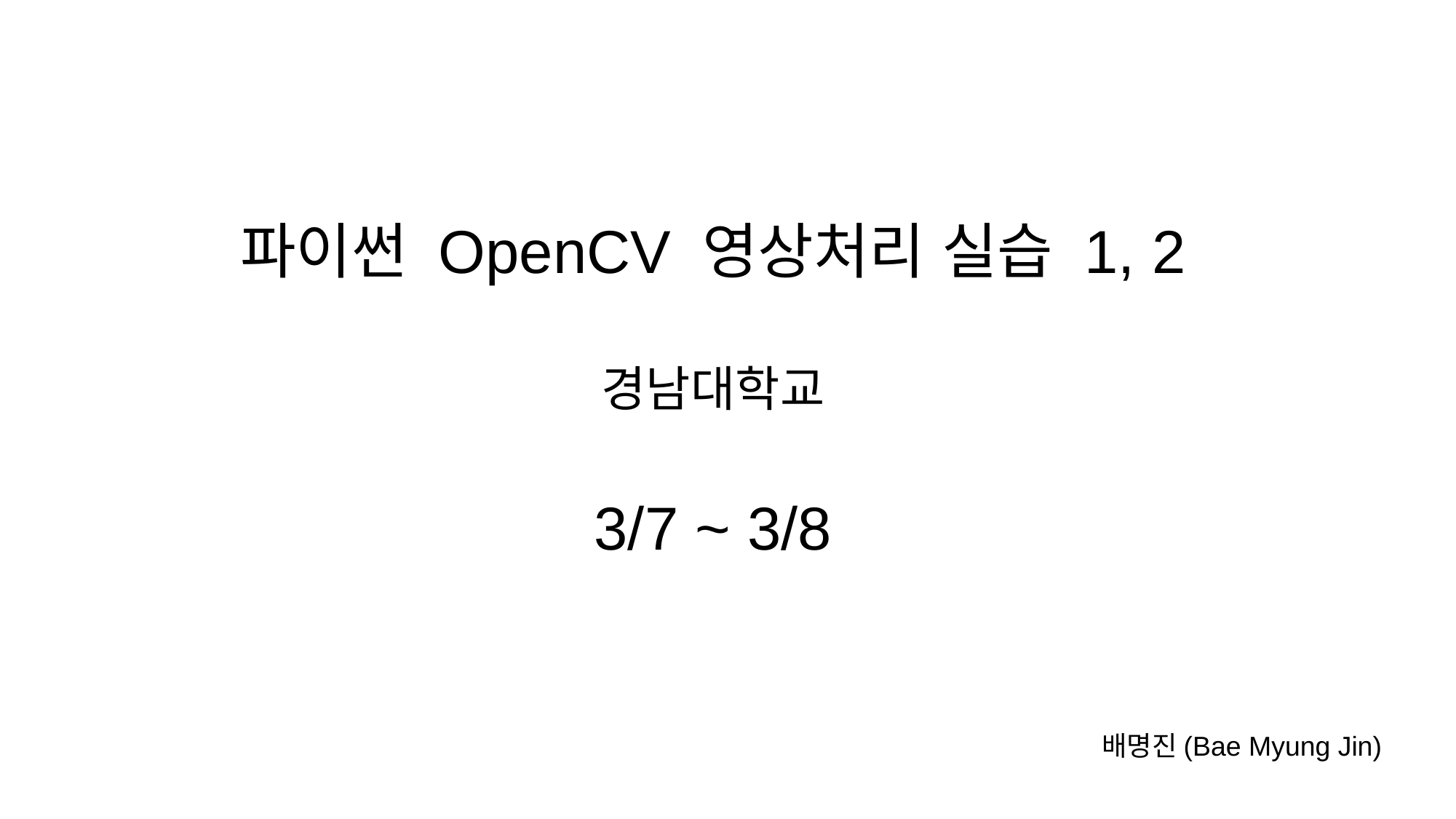

파이썬 OpenCV 영상처리 실습 1, 2

경남대학교

3/7 ~ 3/8
배명진(Bae Myung Jin)